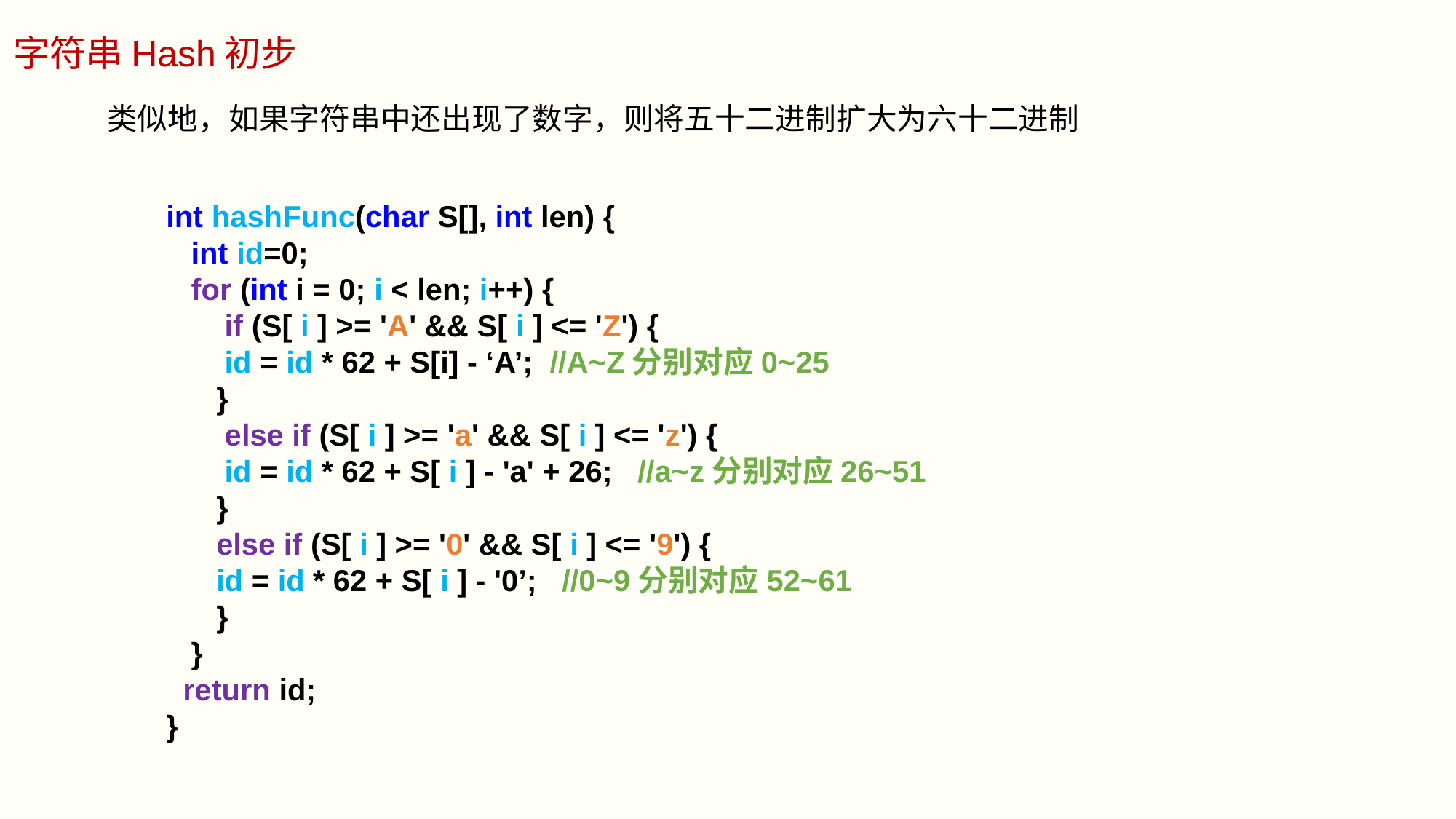

字符串Hash初步
类似地，如果字符串中还出现了数字，则将五十二进制扩大为六十二进制
int hashFunc(char S[], int len) {
   int id=0;
   for (int i = 0; i < len; i++) {
       if (S[ i ] >= 'A' && S[ i ] <= 'Z') {
       id = id * 62 + S[i] - ‘A’;  //A~Z分别对应0~25
      }
       else if (S[ i ] >= 'a' && S[ i ] <= 'z') {
       id = id * 62 + S[ i ] - 'a' + 26;   //a~z分别对应26~51
      }
      else if (S[ i ] >= '0' && S[ i ] <= '9') {
      id = id * 62 + S[ i ] - '0’;   //0~9分别对应52~61
      }
   }
  return id;
}